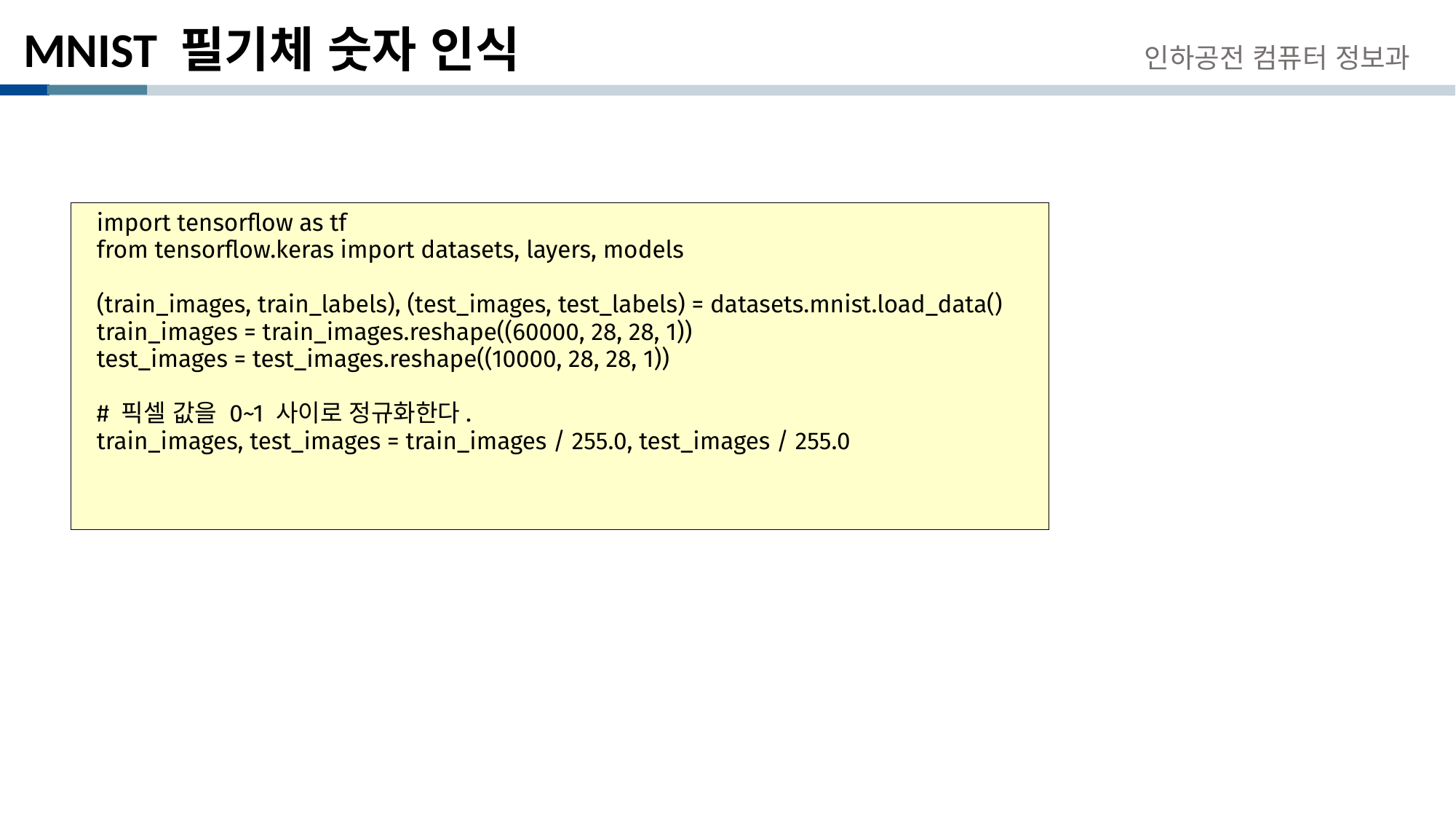

# MNIST 필기체 숫자 인식
인하공전 컴퓨터 정보과
import tensorflow as tf
from tensorflow.keras import datasets, layers, models

(train_images, train_labels), (test_images, test_labels) = datasets.mnist.load_data()
train_images = train_images.reshape((60000, 28, 28, 1))
test_images = test_images.reshape((10000, 28, 28, 1))

# 픽셀 값을 0~1 사이로 정규화한다.
train_images, test_images = train_images / 255.0, test_images / 255.0